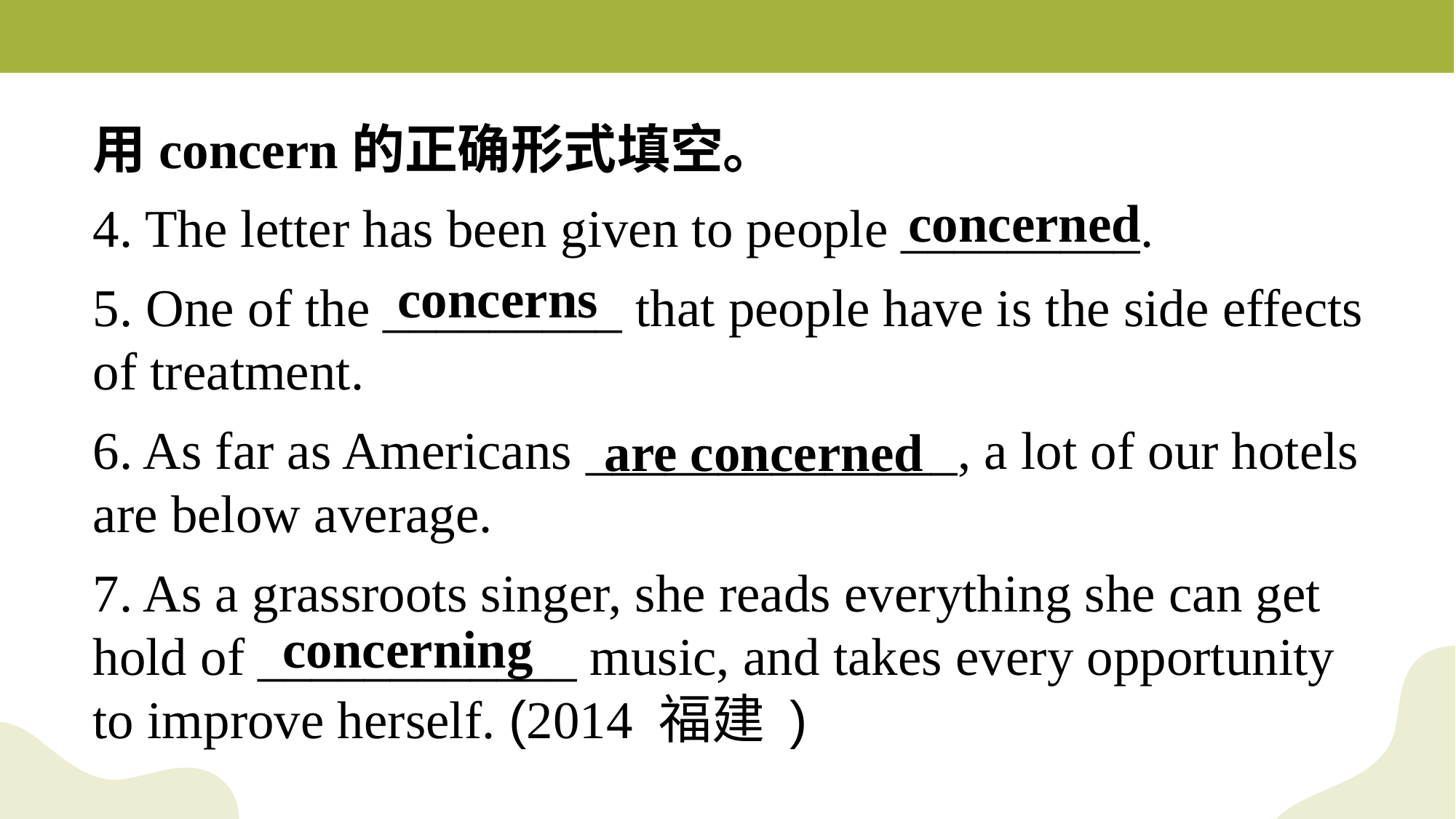

用concern的正确形式填空。
4. The letter has been given to people _________.
5. One of the _________ that people have is the side effects of treatment.
6. As far as Americans ______________, a lot of our hotels are below average.
7. As a grassroots singer, she reads everything she can get hold of ____________ music, and takes every opportunity to improve herself. (2014 福建 )

concerned
concerns
are concerned
concerning